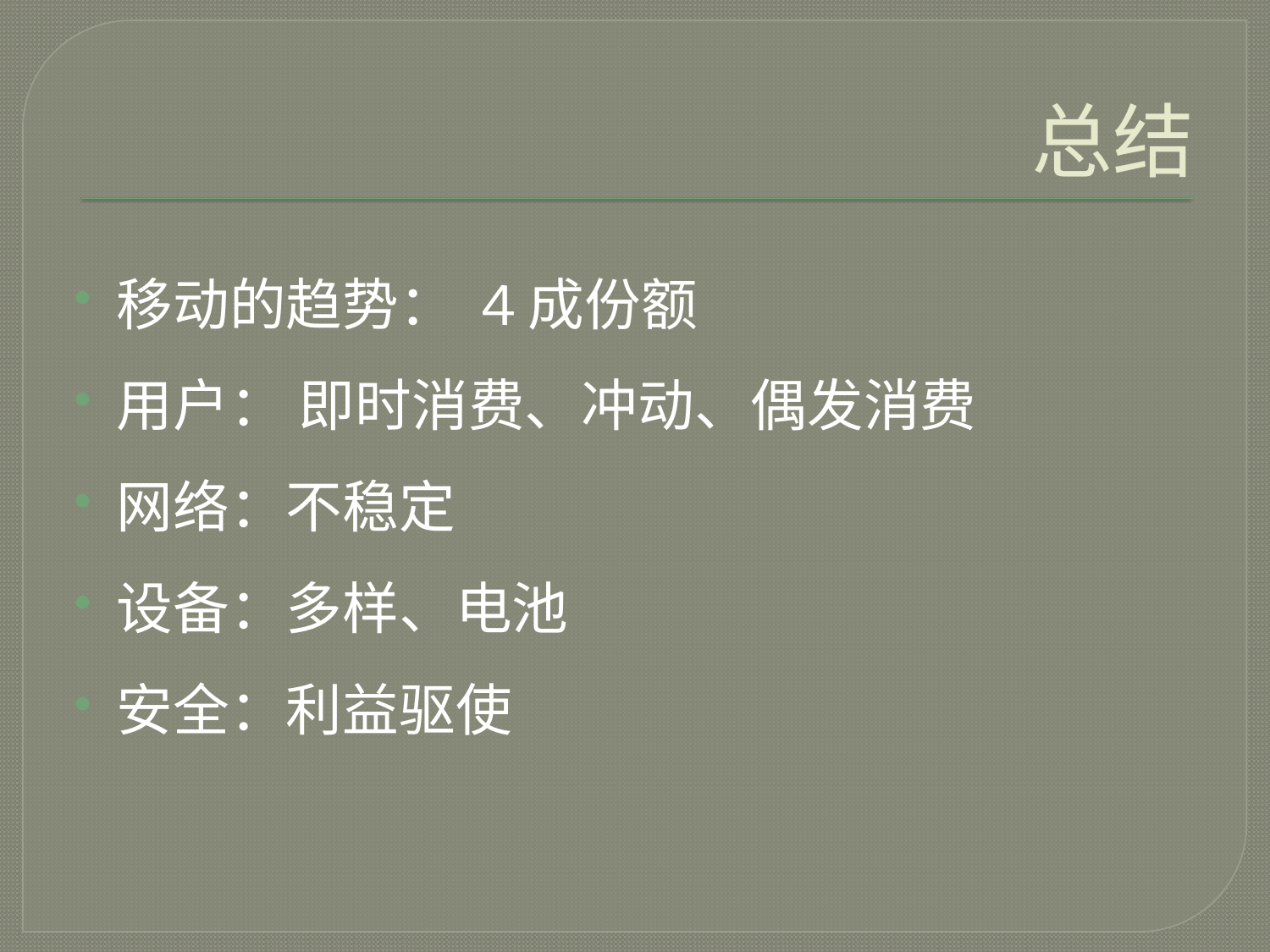

# 总结
移动的趋势： 4成份额
用户： 即时消费、冲动、偶发消费
网络：不稳定
设备：多样、电池
安全：利益驱使